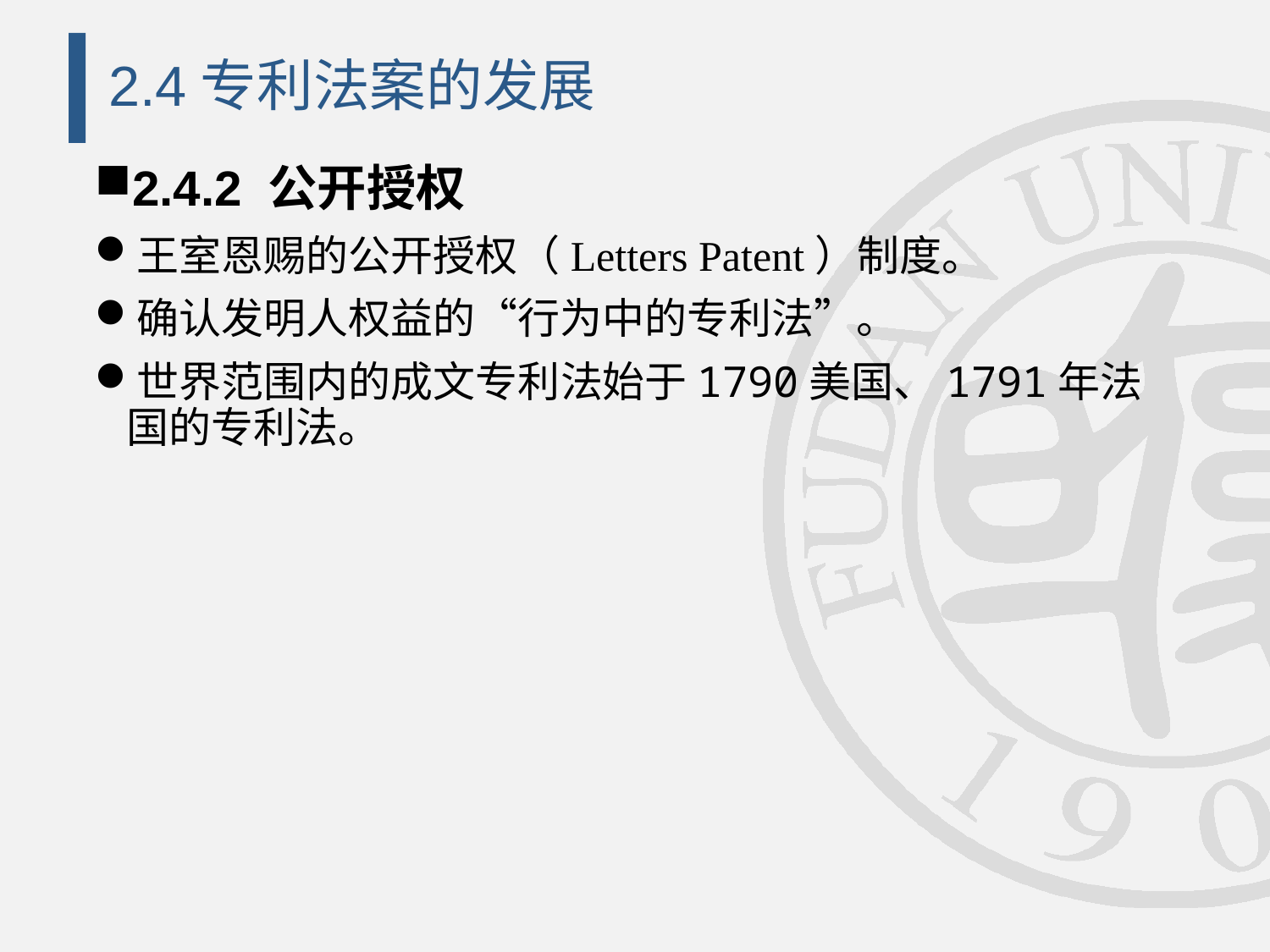

# 2.4专利法案的发展
2.4.2 公开授权
王室恩赐的公开授权（Letters Patent）制度。
确认发明人权益的“行为中的专利法”。
世界范围内的成文专利法始于1790美国、1791年法国的专利法。